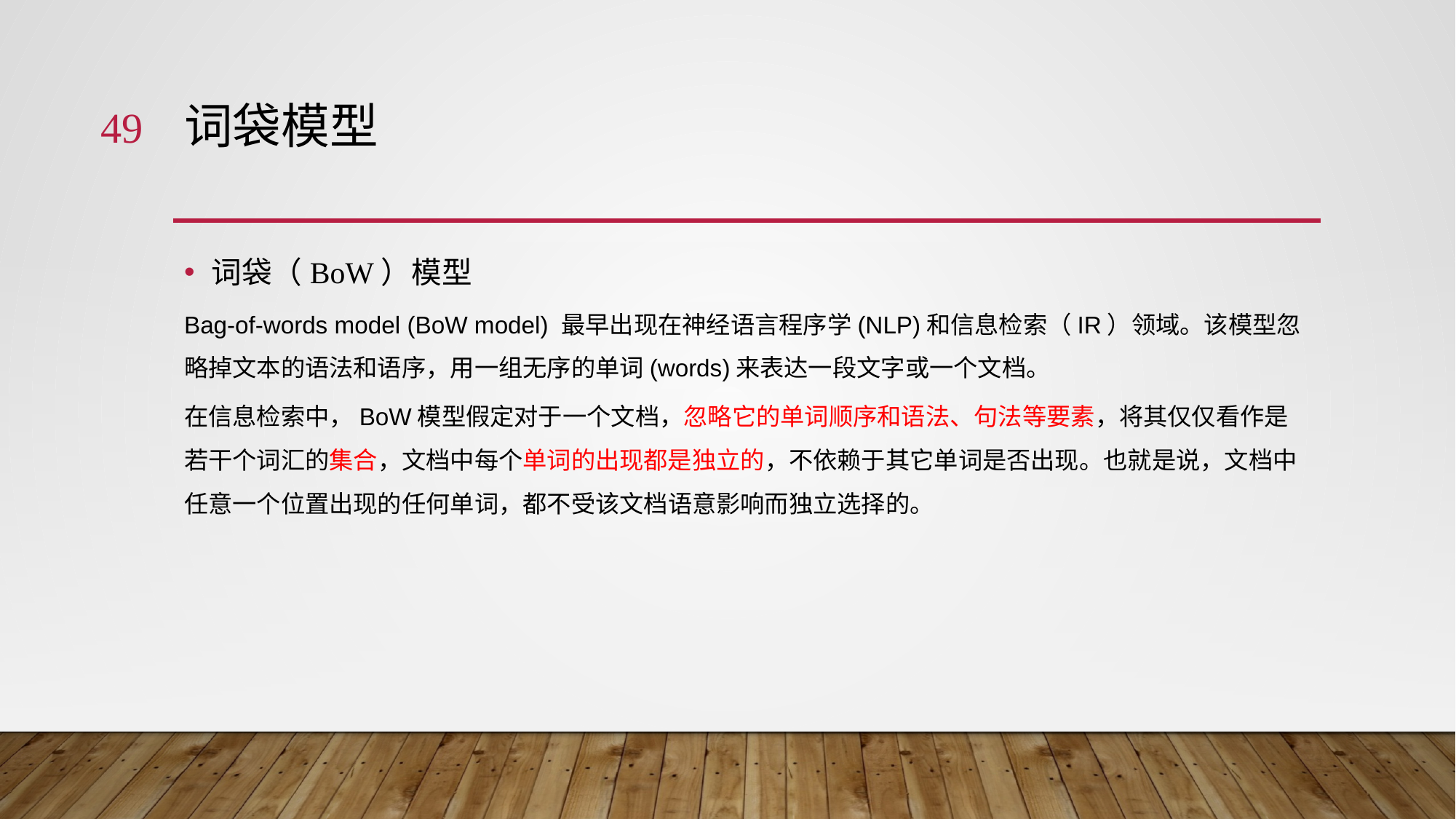

49
# 词袋模型
词袋（BoW）模型
Bag-of-words model (BoW model) 最早出现在神经语言程序学(NLP)和信息检索（IR）领域。该模型忽略掉文本的语法和语序，用一组无序的单词(words)来表达一段文字或一个文档。
在信息检索中，BoW模型假定对于一个文档，忽略它的单词顺序和语法、句法等要素，将其仅仅看作是若干个词汇的集合，文档中每个单词的出现都是独立的，不依赖于其它单词是否出现。也就是说，文档中任意一个位置出现的任何单词，都不受该文档语意影响而独立选择的。